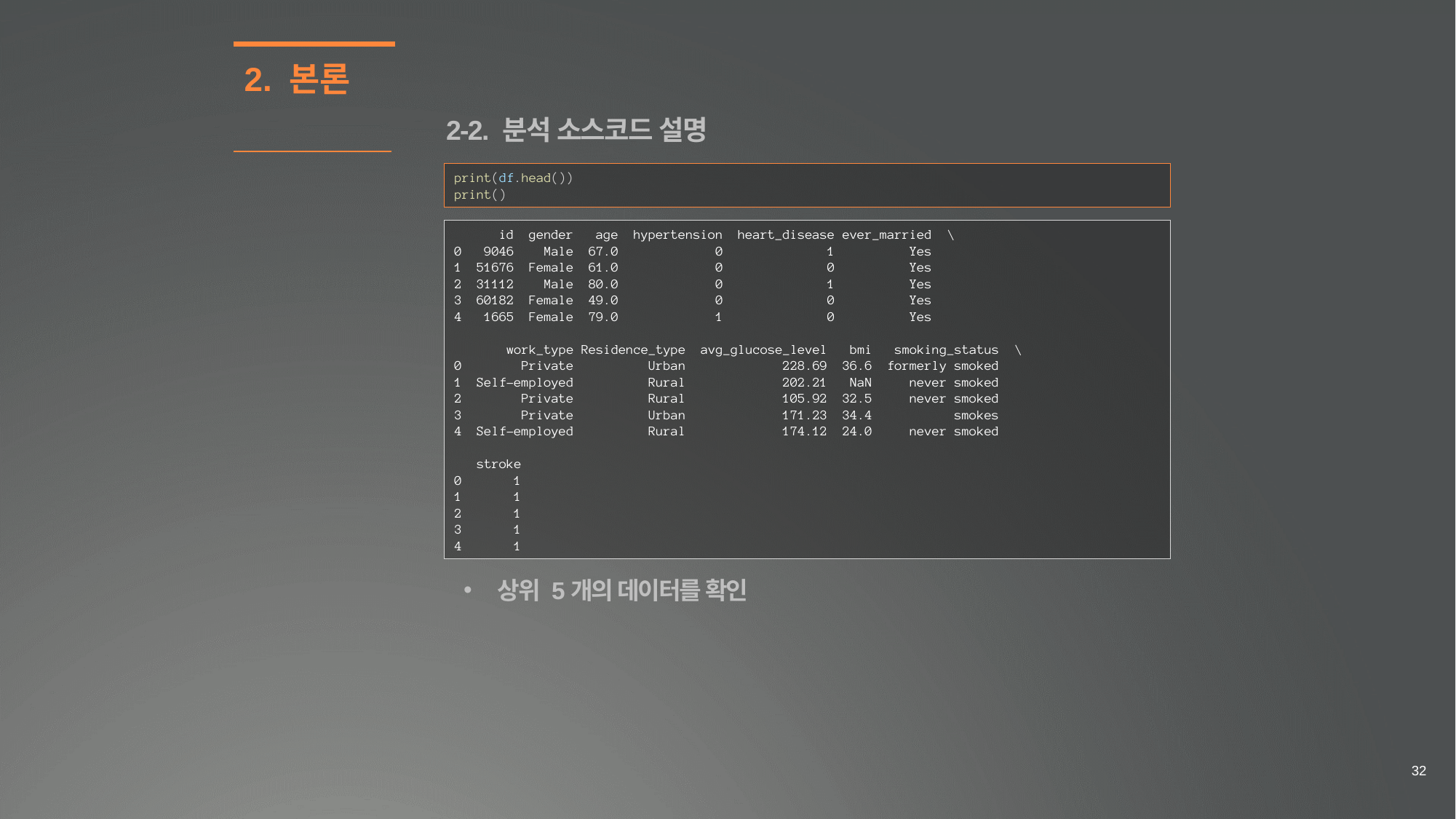

2. 본론
2-2. 분석 소스코드 설명
print(df.head())
print()
      id  gender   age  hypertension  heart_disease ever_married  \
0   9046    Male  67.0             0              1          Yes
1  51676  Female  61.0             0              0          Yes
2  31112    Male  80.0             0              1          Yes
3  60182  Female  49.0             0              0          Yes
4   1665  Female  79.0             1              0          Yes

       work_type Residence_type  avg_glucose_level   bmi   smoking_status  \
0        Private          Urban             228.69  36.6  formerly smoked
1  Self-employed          Rural             202.21   NaN     never smoked
2        Private          Rural             105.92  32.5     never smoked
3        Private          Urban             171.23  34.4           smokes
4  Self-employed          Rural             174.12  24.0     never smoked

   stroke
0       1
1       1
2       1
3       1
4       1
상위 5개의 데이터를 확인